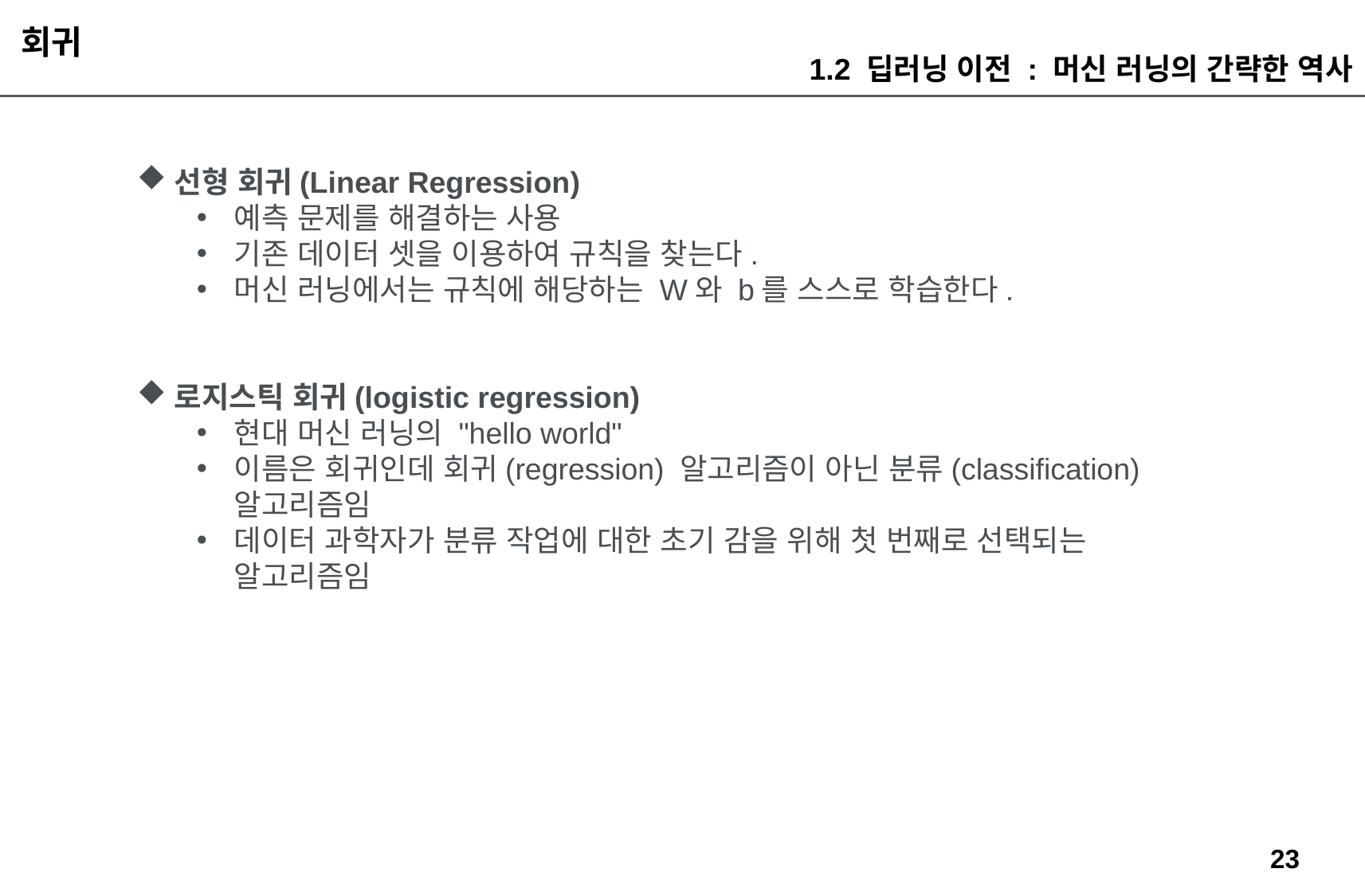

회귀
1.2 딥러닝 이전 : 머신 러닝의 간략한 역사
선형 회귀(Linear Regression)
예측 문제를 해결하는 사용
기존 데이터 셋을 이용하여 규칙을 찾는다.
머신 러닝에서는 규칙에 해당하는 W와 b를 스스로 학습한다.

로지스틱 회귀(logistic regression)
현대 머신 러닝의 "hello world"
이름은 회귀인데 회귀(regression) 알고리즘이 아닌 분류(classification) 알고리즘임
데이터 과학자가 분류 작업에 대한 초기 감을 위해 첫 번째로 선택되는 알고리즘임